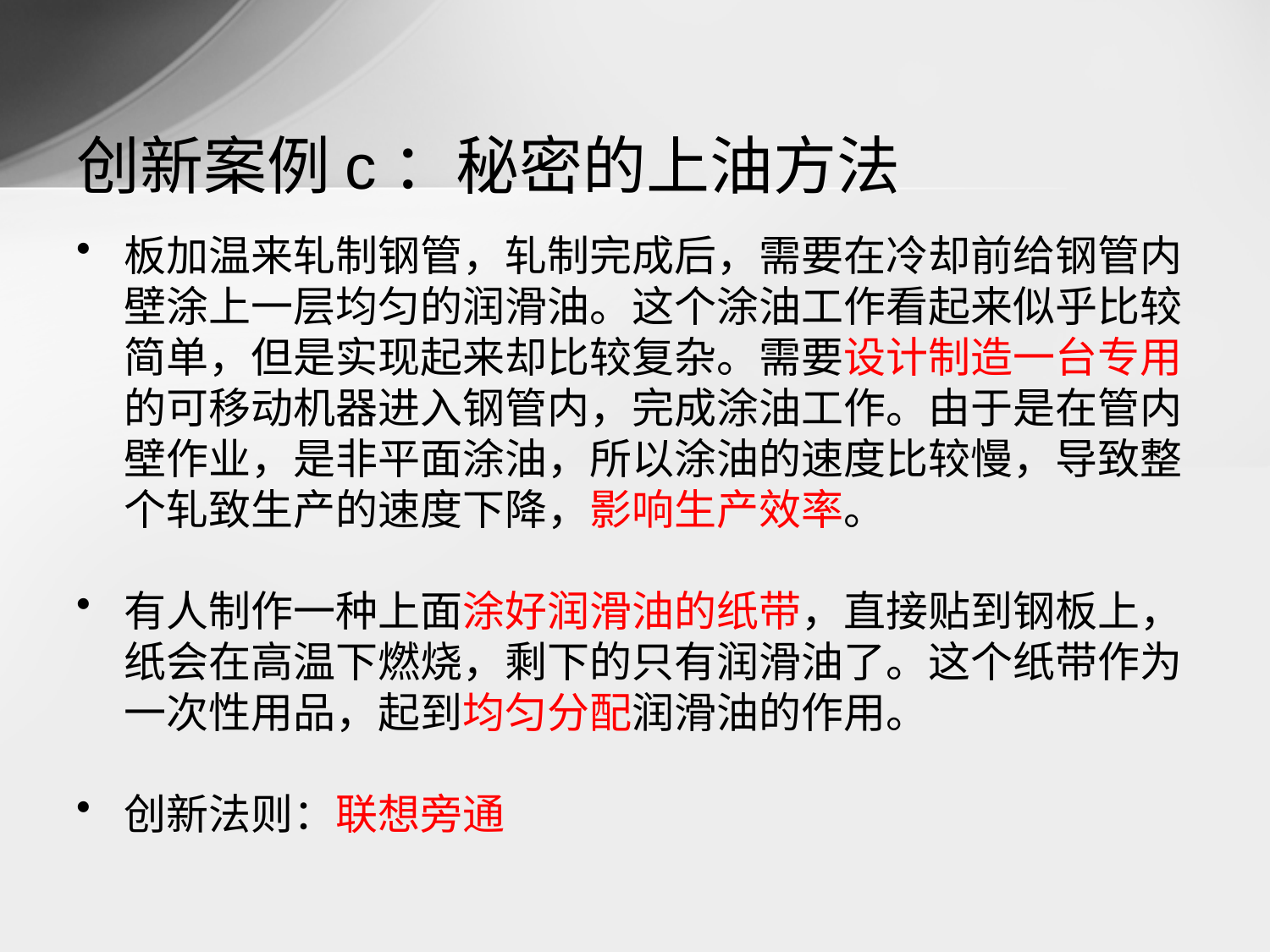

# 创新案例c：秘密的上油方法
板加温来轧制钢管，轧制完成后，需要在冷却前给钢管内壁涂上一层均匀的润滑油。这个涂油工作看起来似乎比较简单，但是实现起来却比较复杂。需要设计制造一台专用的可移动机器进入钢管内，完成涂油工作。由于是在管内壁作业，是非平面涂油，所以涂油的速度比较慢，导致整个轧致生产的速度下降，影响生产效率。

有人制作一种上面涂好润滑油的纸带，直接贴到钢板上，纸会在高温下燃烧，剩下的只有润滑油了。这个纸带作为一次性用品，起到均匀分配润滑油的作用。

创新法则：联想旁通